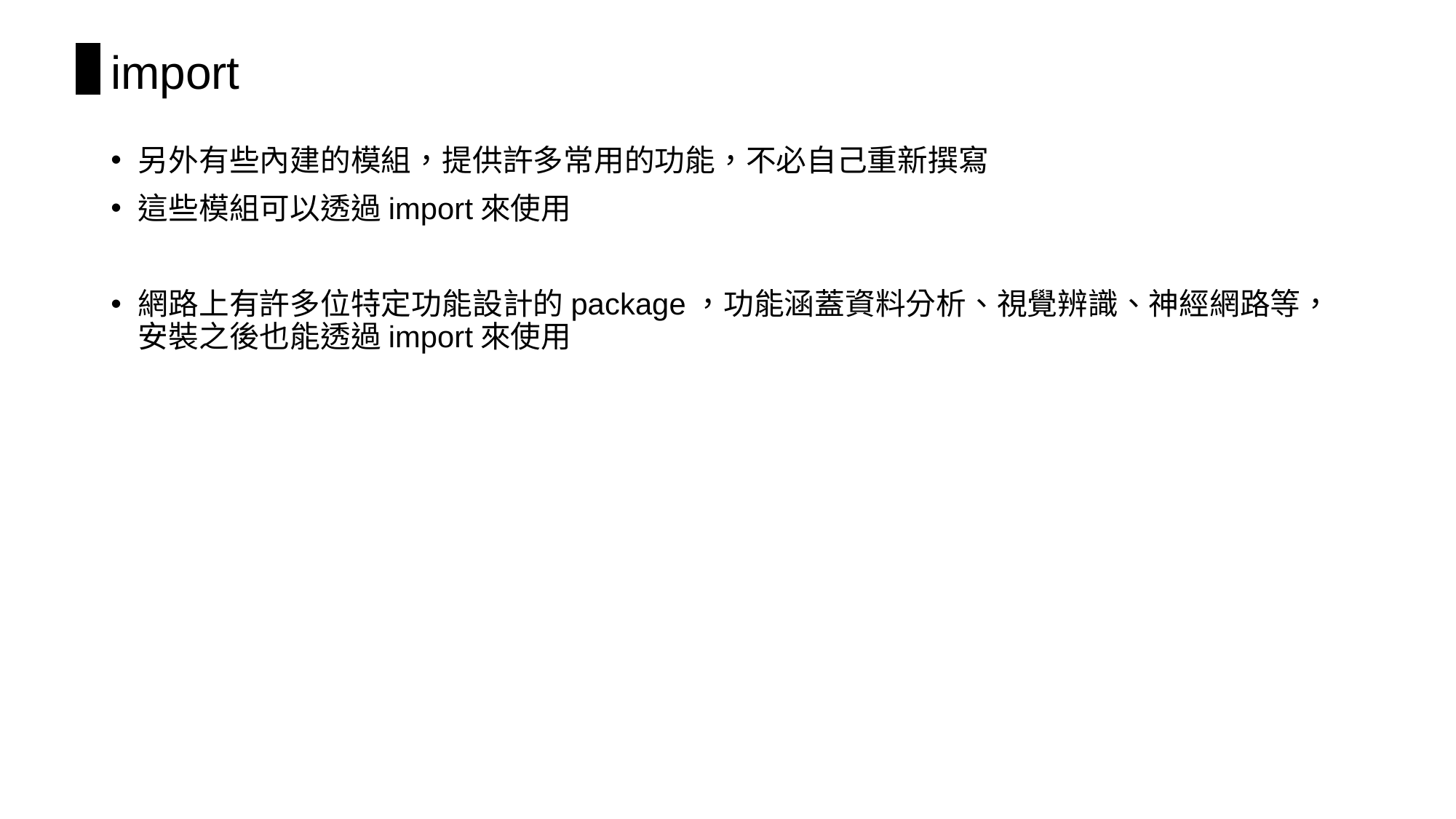

# import
另外有些內建的模組，提供許多常用的功能，不必自己重新撰寫
這些模組可以透過import來使用

網路上有許多位特定功能設計的package，功能涵蓋資料分析、視覺辨識、神經網路等，安裝之後也能透過import來使用